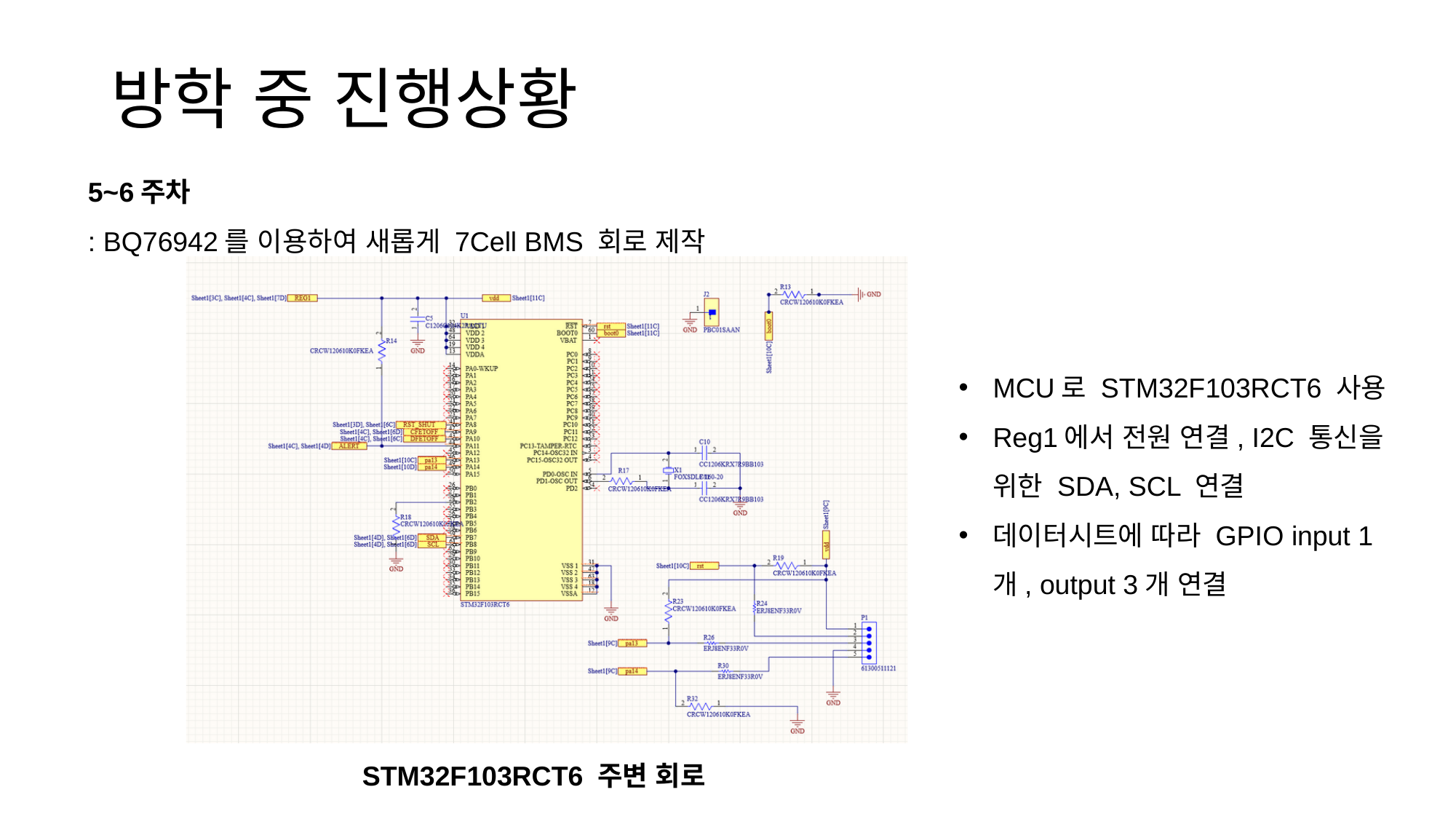

# 방학 중 진행상황
5~6주차
: BQ76942를 이용하여 새롭게 7Cell BMS 회로 제작

MCU로 STM32F103RCT6 사용
Reg1에서 전원 연결, I2C 통신을 위한 SDA, SCL 연결
데이터시트에 따라 GPIO input 1개, output 3개 연결
STM32F103RCT6 주변 회로